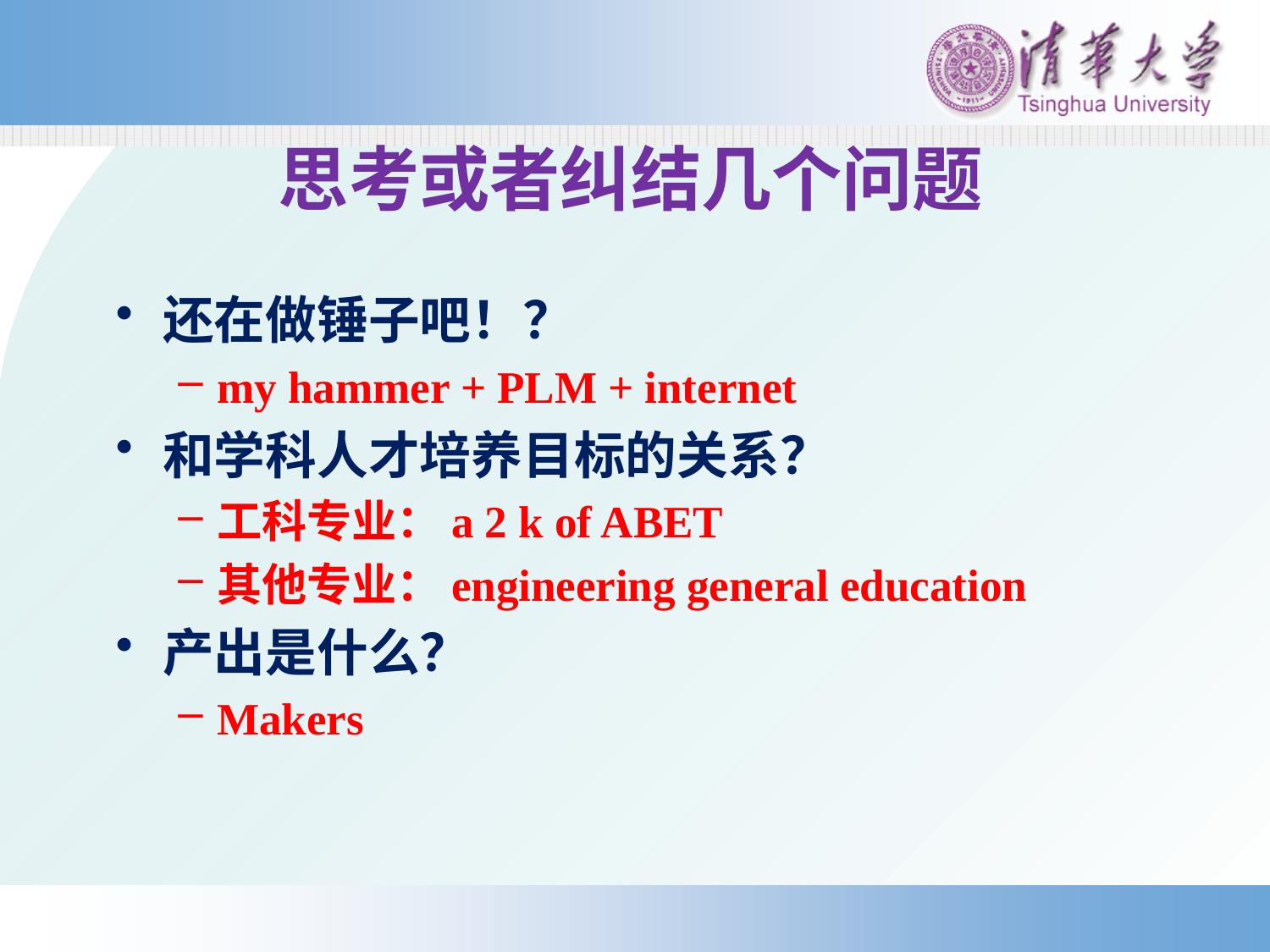

# 思考或者纠结几个问题
还在做锤子吧！？
my hammer + PLM + internet
和学科人才培养目标的关系？
工科专业：a 2 k of ABET
其他专业：engineering general education
产出是什么？
Makers